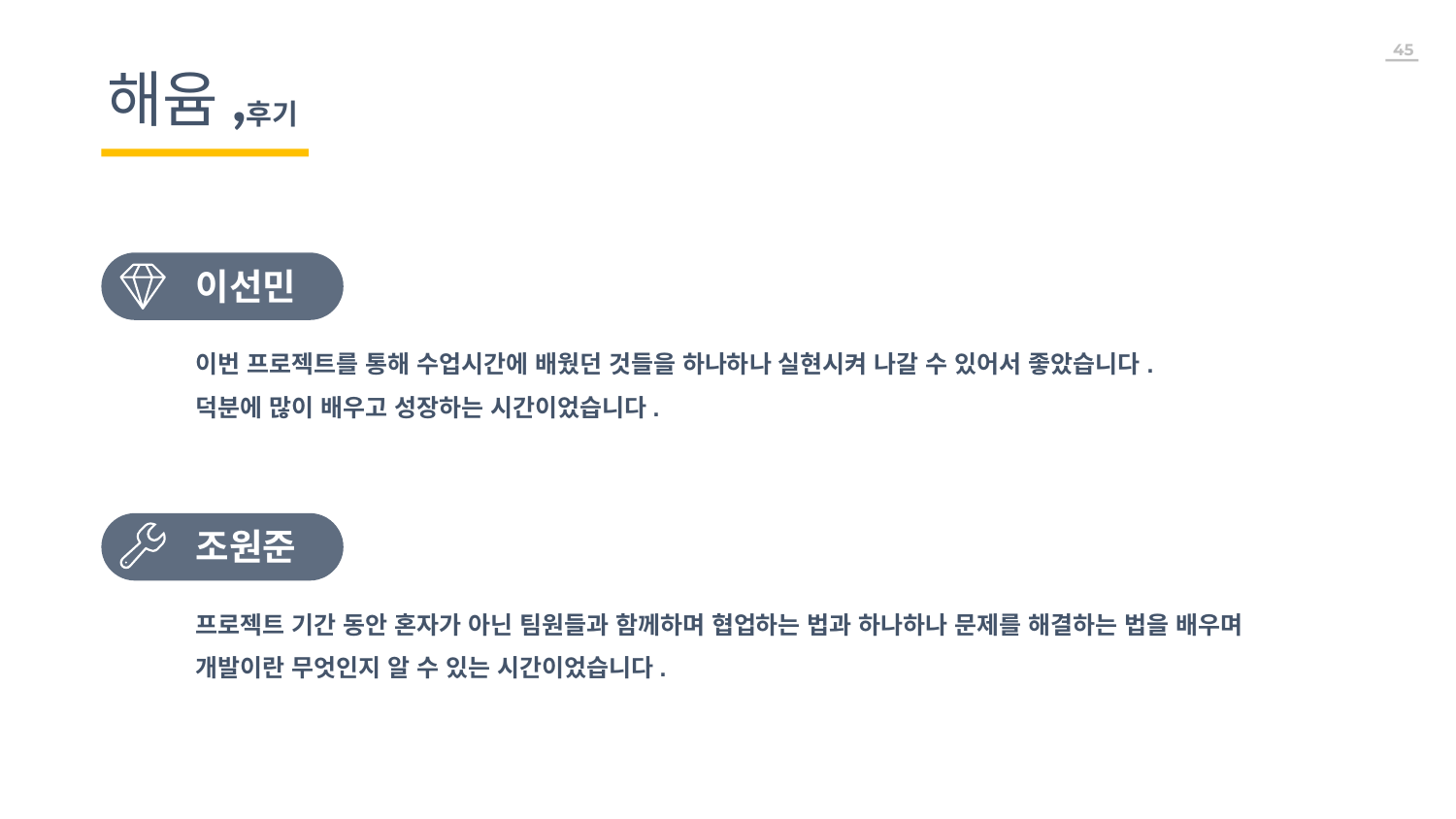

해윰,
후기

이선민

이번 프로젝트를 통해 수업시간에 배웠던 것들을 하나하나 실현시켜 나갈 수 있어서 좋았습니다.
덕분에 많이 배우고 성장하는 시간이었습니다.
조원준

프로젝트 기간 동안 혼자가 아닌 팀원들과 함께하며 협업하는 법과 하나하나 문제를 해결하는 법을 배우며 개발이란 무엇인지 알 수 있는 시간이었습니다.